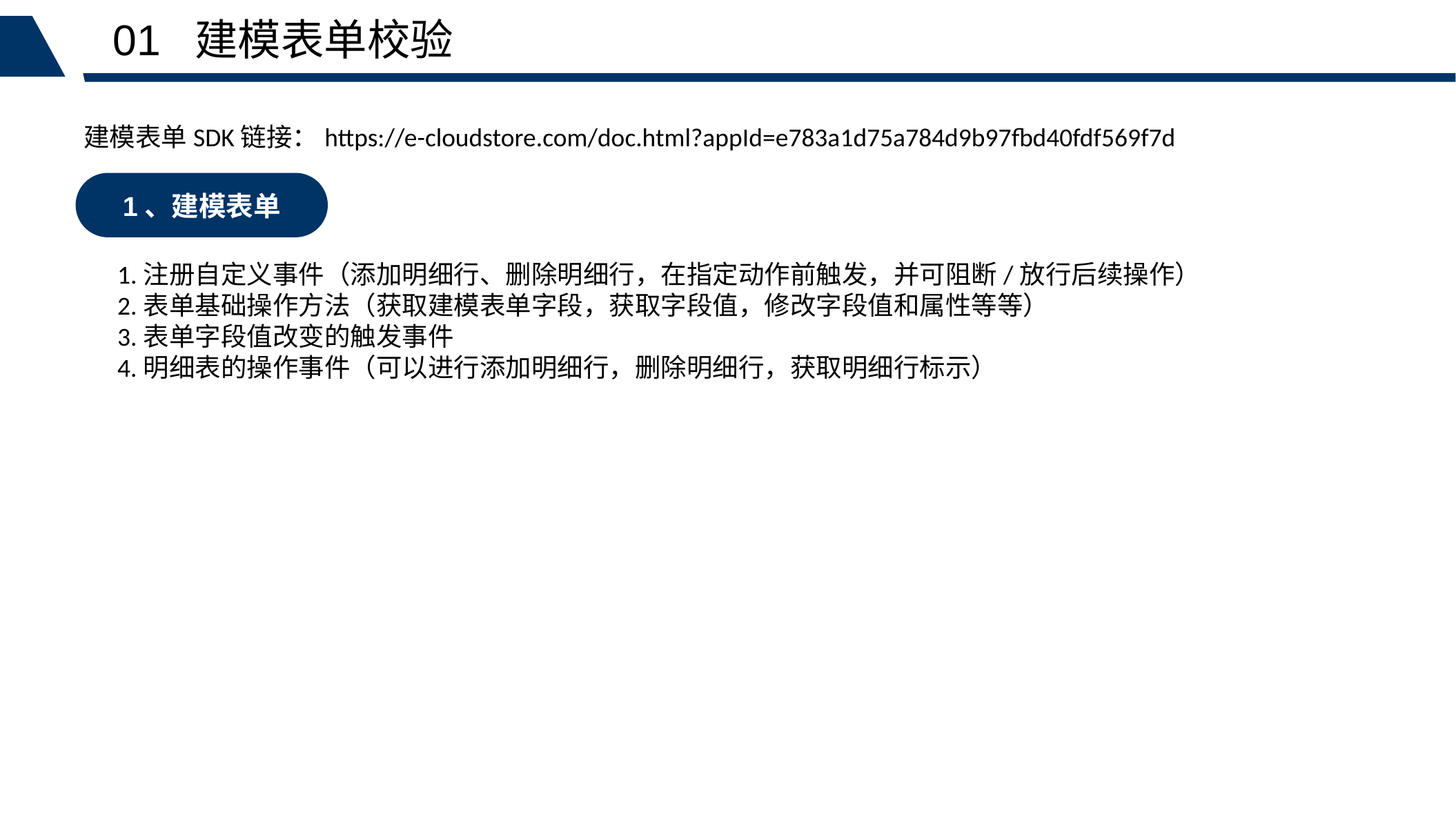

01  建模表单校验

建模表单SDK链接：https://e-cloudstore.com/doc.html?appId=e783a1d75a784d9b97fbd40fdf569f7d
1、建模表单
1.注册自定义事件（添加明细行、删除明细行，在指定动作前触发，并可阻断/放行后续操作）
2.表单基础操作方法（获取建模表单字段，获取字段值，修改字段值和属性等等）
3.表单字段值改变的触发事件
4.明细表的操作事件（可以进行添加明细行，删除明细行，获取明细行标示）